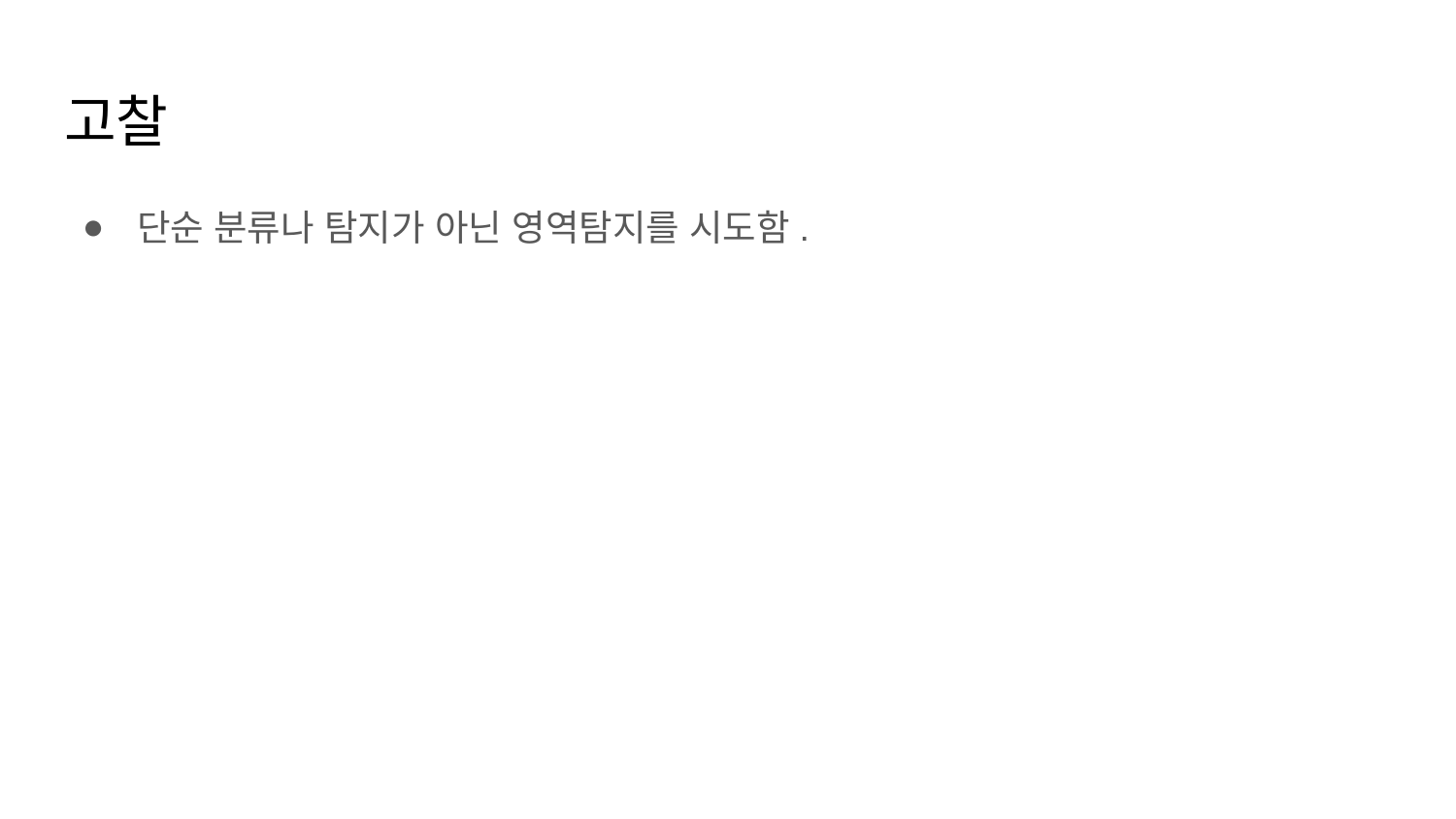

# 고찰
단순 분류나 탐지가 아닌 영역탐지를 시도함.